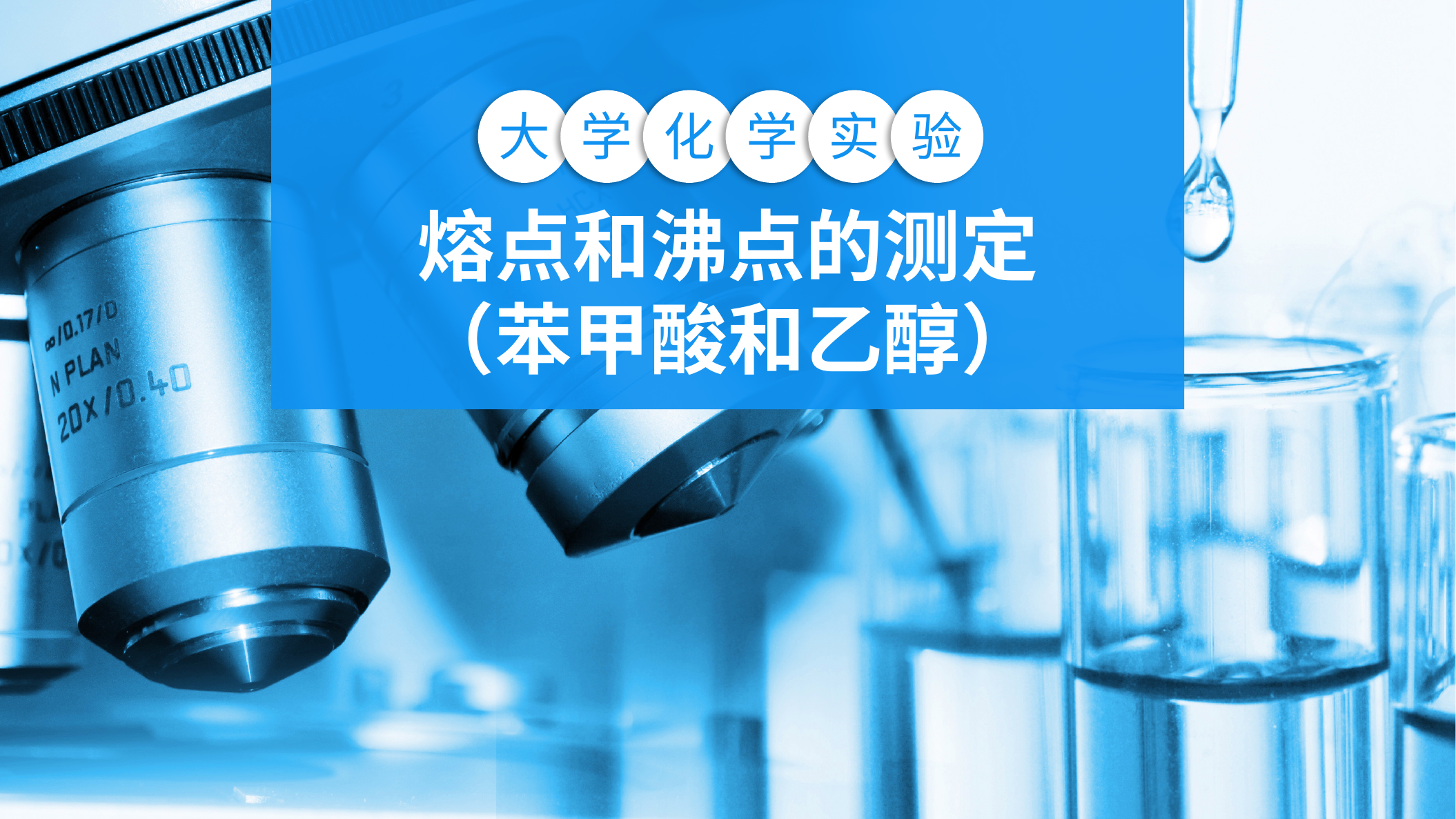

大

学

化

学

实

验
熔点和沸点的测定
（苯甲酸和乙醇）